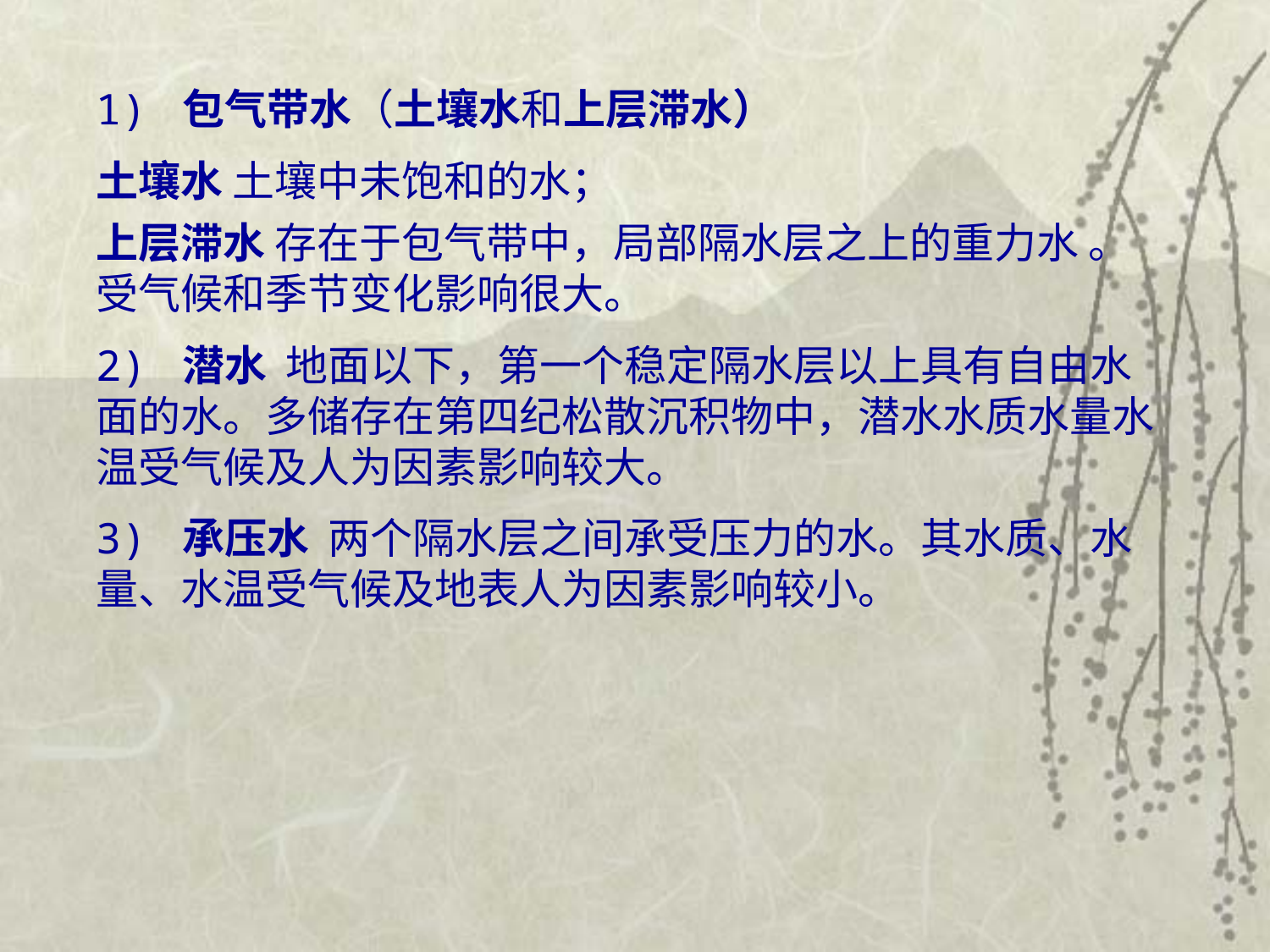

1) 包气带水（土壤水和上层滞水）
土壤水 土壤中未饱和的水；
上层滞水 存在于包气带中，局部隔水层之上的重力水 。受气候和季节变化影响很大。
2) 潜水  地面以下，第一个稳定隔水层以上具有自由水面的水。多储存在第四纪松散沉积物中，潜水水质水量水温受气候及人为因素影响较大。
3) 承压水  两个隔水层之间承受压力的水。其水质、水量、水温受气候及地表人为因素影响较小。